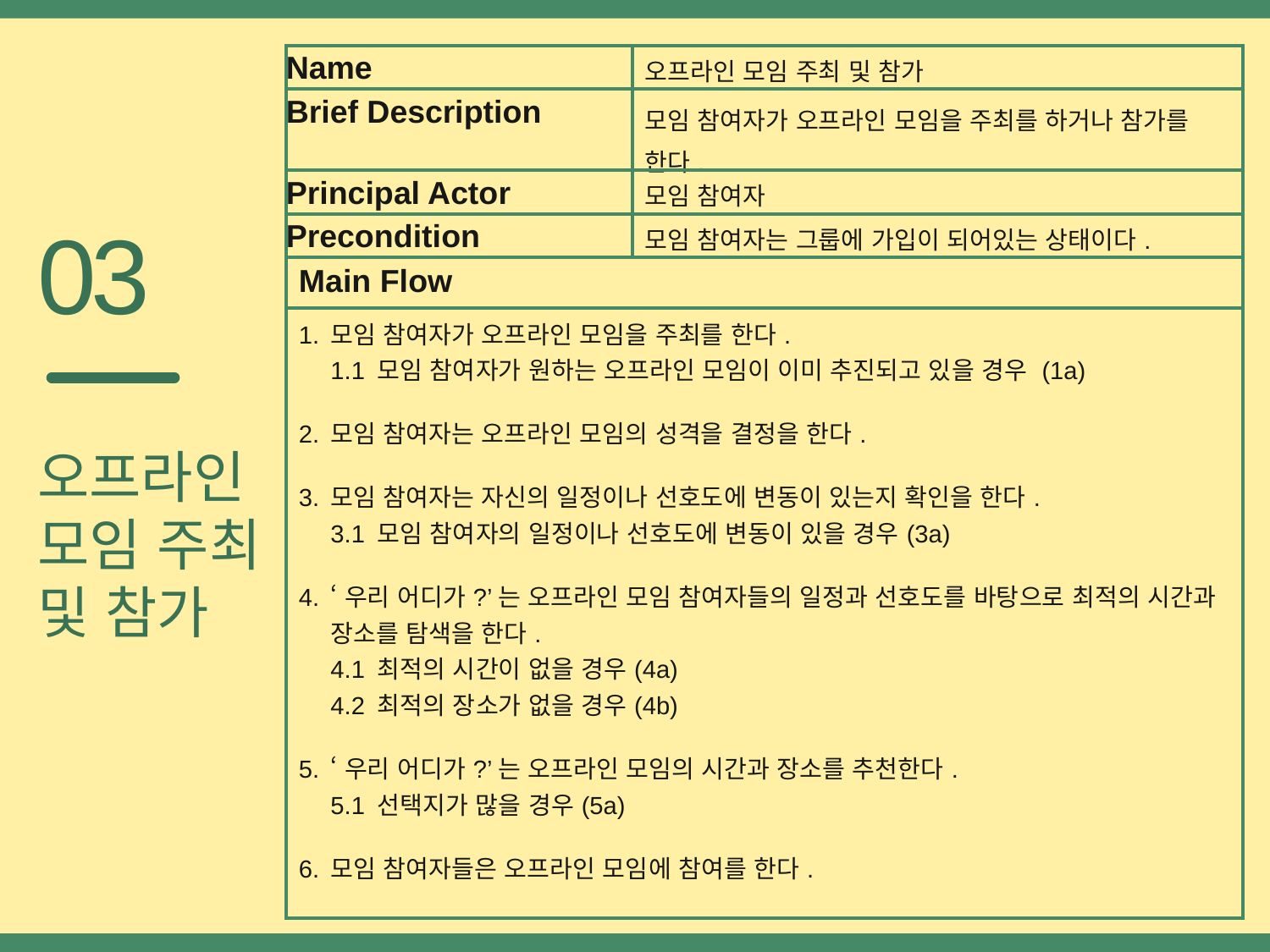

| Name | 오프라인 모임 주최 및 참가 |
| --- | --- |
| Brief Description | 모임 참여자가 오프라인 모임을 주최를 하거나 참가를 한다. |
| Principal Actor | 모임 참여자 |
| Precondition | 모임 참여자는 그룹에 가입이 되어있는 상태이다. |
| Main Flow |  |
| 모임 참여자가 오프라인 모임을 주최를 한다. 1.1 모임 참여자가 원하는 오프라인 모임이 이미 추진되고 있을 경우 (1a) 모임 참여자는 오프라인 모임의 성격을 결정을 한다. 모임 참여자는 자신의 일정이나 선호도에 변동이 있는지 확인을 한다. 3.1 모임 참여자의 일정이나 선호도에 변동이 있을 경우(3a) ‘우리 어디가?’는 오프라인 모임 참여자들의 일정과 선호도를 바탕으로 최적의 시간과 장소를 탐색을 한다. 4.1 최적의 시간이 없을 경우(4a) 4.2 최적의 장소가 없을 경우(4b) ‘우리 어디가?’는 오프라인 모임의 시간과 장소를 추천한다. 5.1 선택지가 많을 경우(5a) 모임 참여자들은 오프라인 모임에 참여를 한다. |  |
03
오프라인
모임 주최
및 참가